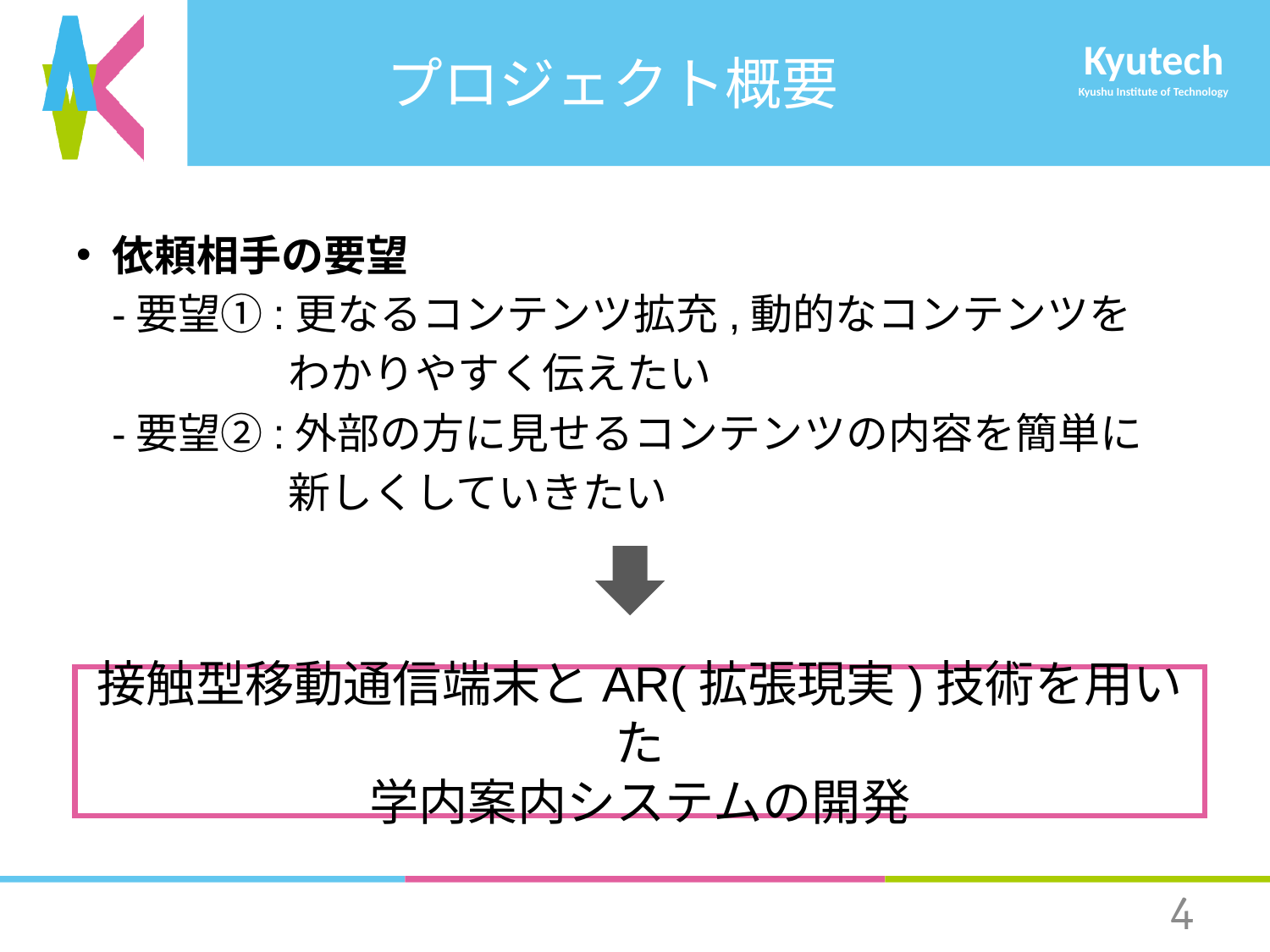

# プロジェクト概要
依頼相手の要望
   -要望①:更なるコンテンツ拡充,動的なコンテンツを
　　　　　わかりやすく伝えたい
   -要望②:外部の方に見せるコンテンツの内容を簡単に
　　　　　新しくしていきたい

接触型移動通信端末とAR(拡張現実)技術を用いた
学内案内システムの開発
4